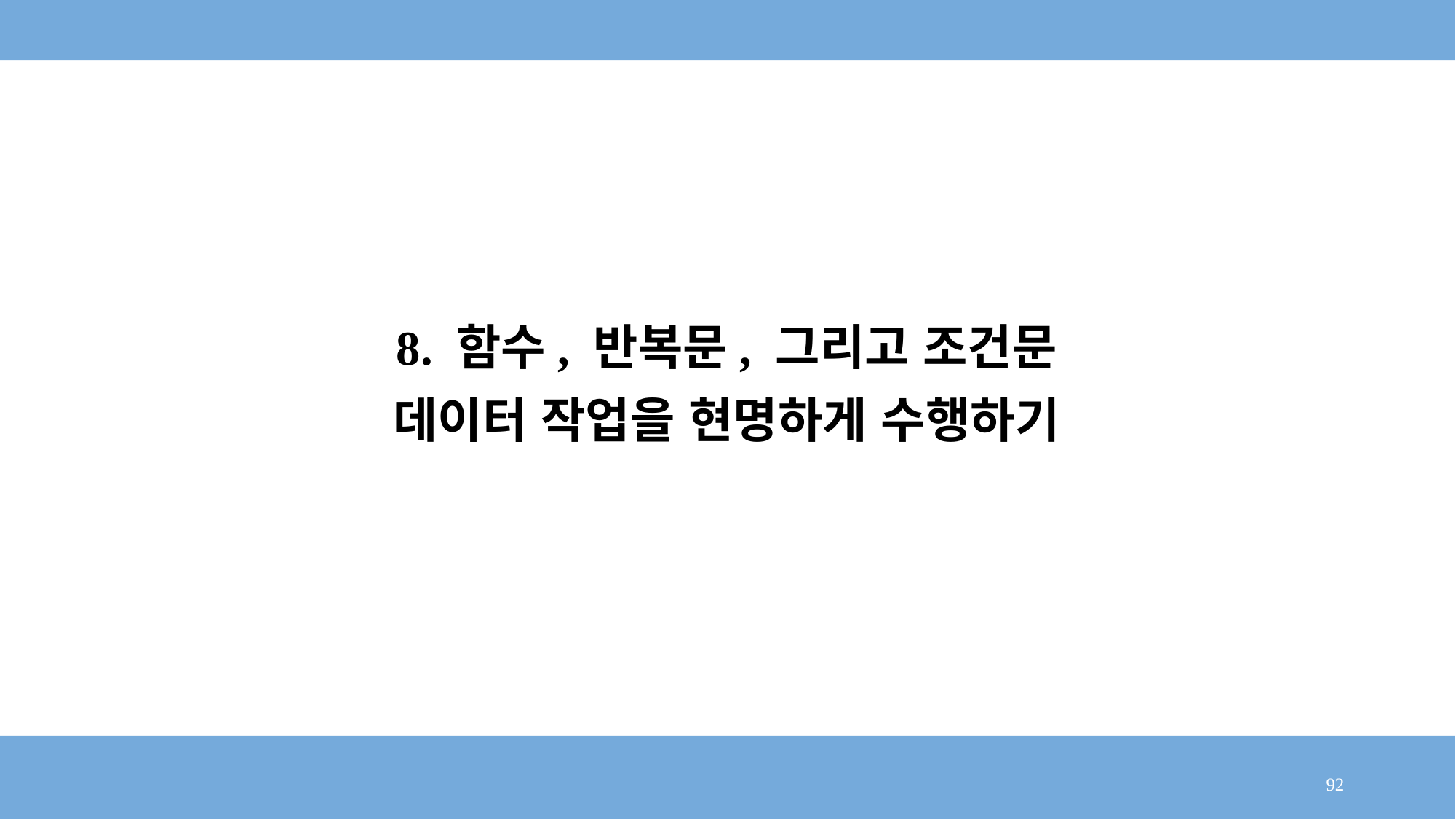

# 8. 함수, 반복문, 그리고 조건문 데이터 작업을 현명하게 수행하기

92